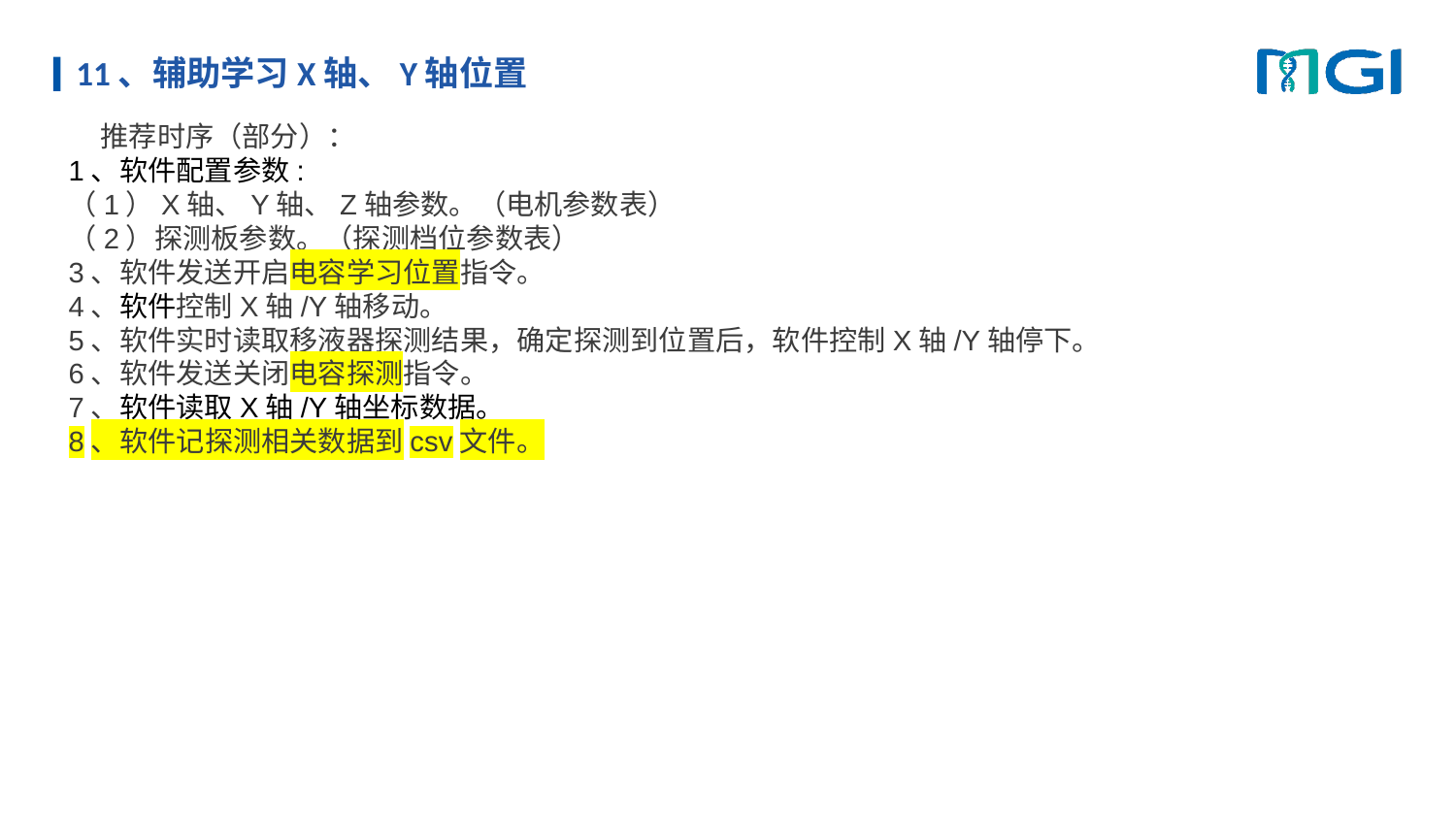

# 11、辅助学习X轴、Y轴位置
    推荐时序（部分）：
1、软件配置参数:
（1）X轴、Y轴、Z轴参数。（电机参数表）
（2）探测板参数。（探测档位参数表）
3、软件发送开启电容学习位置指令。
4、软件控制X轴/Y轴移动。
5、软件实时读取移液器探测结果，确定探测到位置后，软件控制X轴/Y轴停下。
6、软件发送关闭电容探测指令。
7、软件读取X轴/Y轴坐标数据。
8、软件记探测相关数据到csv文件。